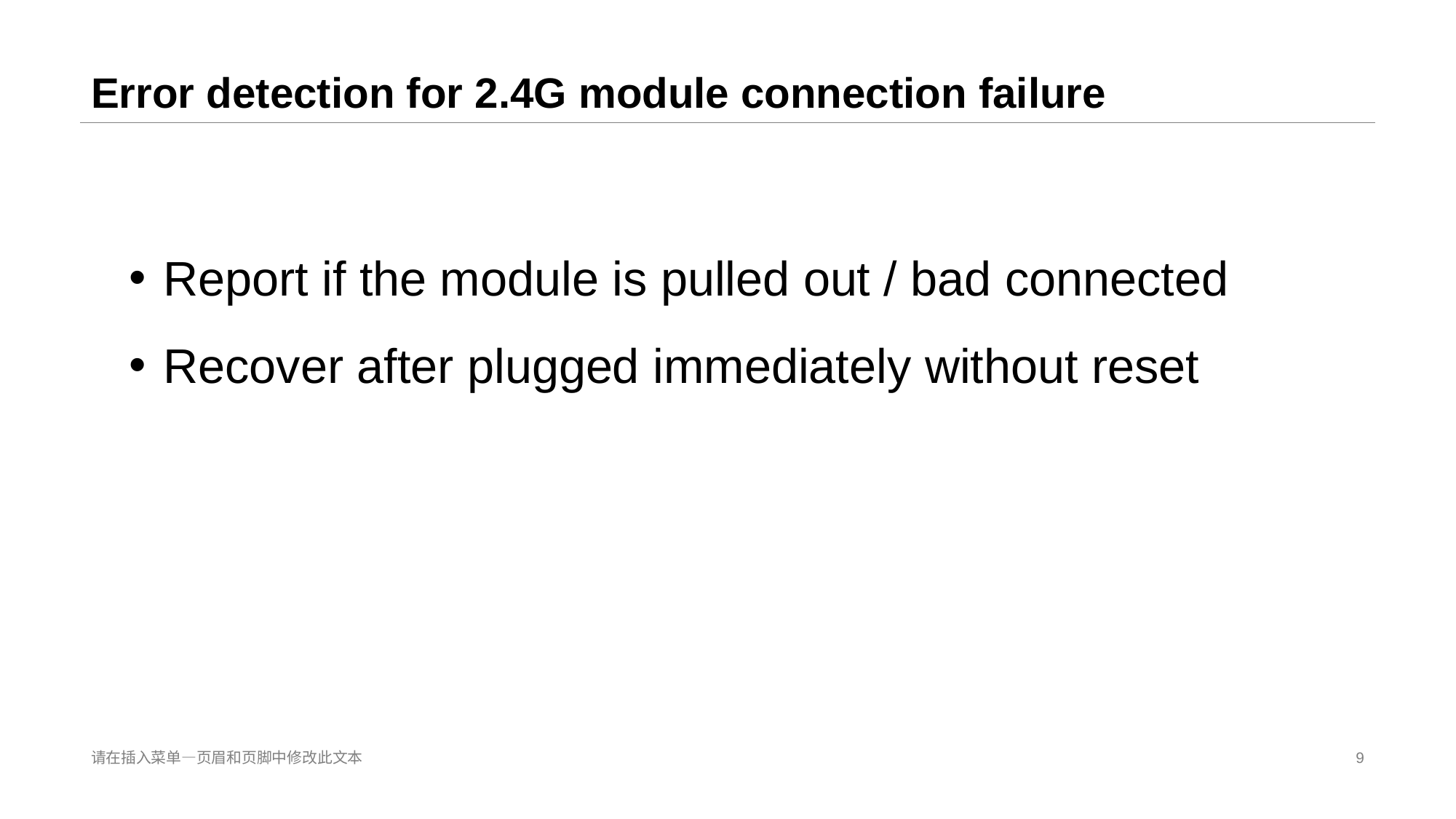

# Error detection for 2.4G module connection failure
Report if the module is pulled out / bad connected
Recover after plugged immediately without reset
请在插入菜单—页眉和页脚中修改此文本
9